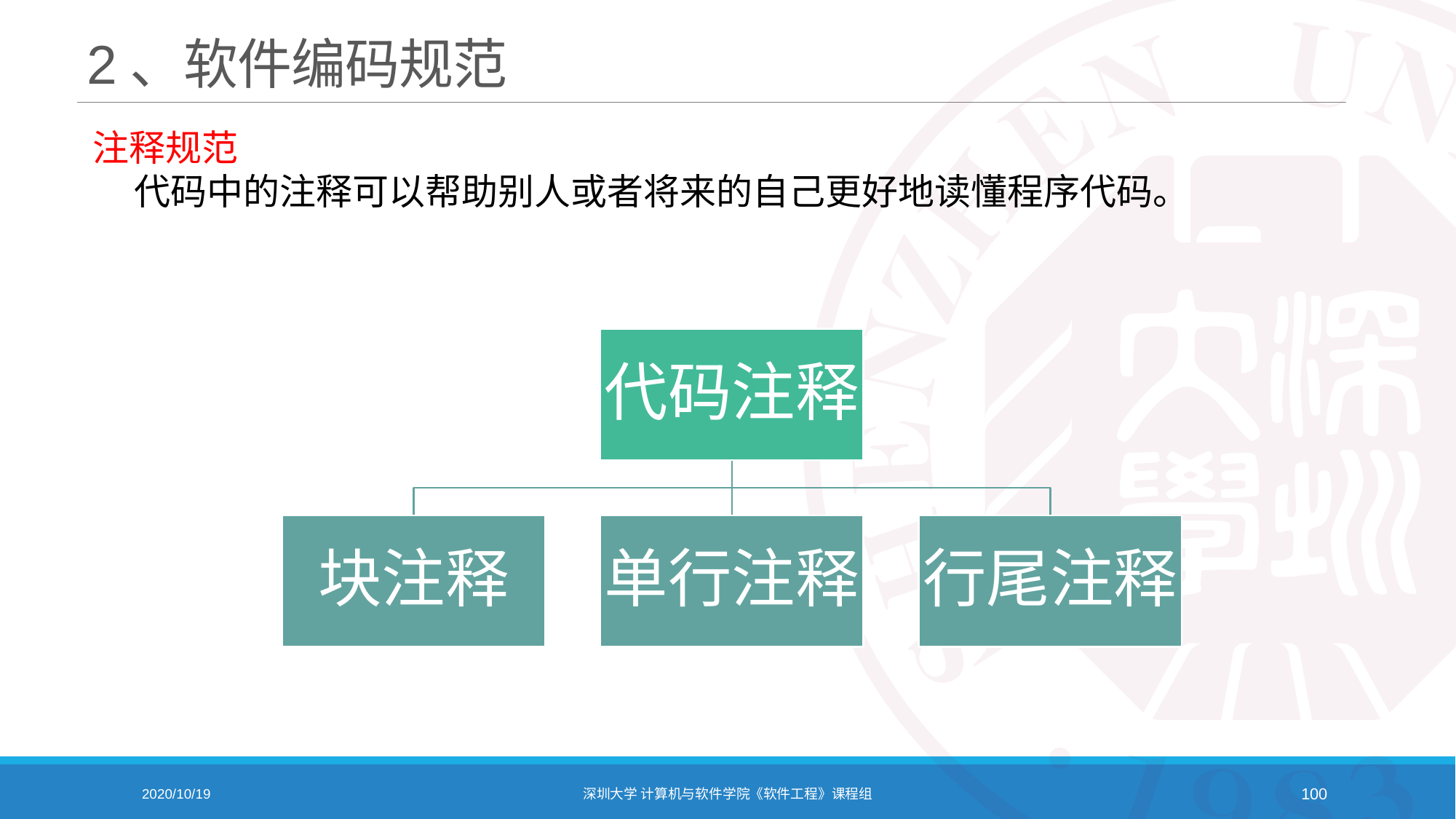

# 2、软件编码规范
注释规范
    代码中的注释可以帮助别人或者将来的自己更好地读懂程序代码。
代码注释
块注释
单行注释
行尾注释
2020/10/19
深圳大学 计算机与软件学院《软件工程》课程组
100